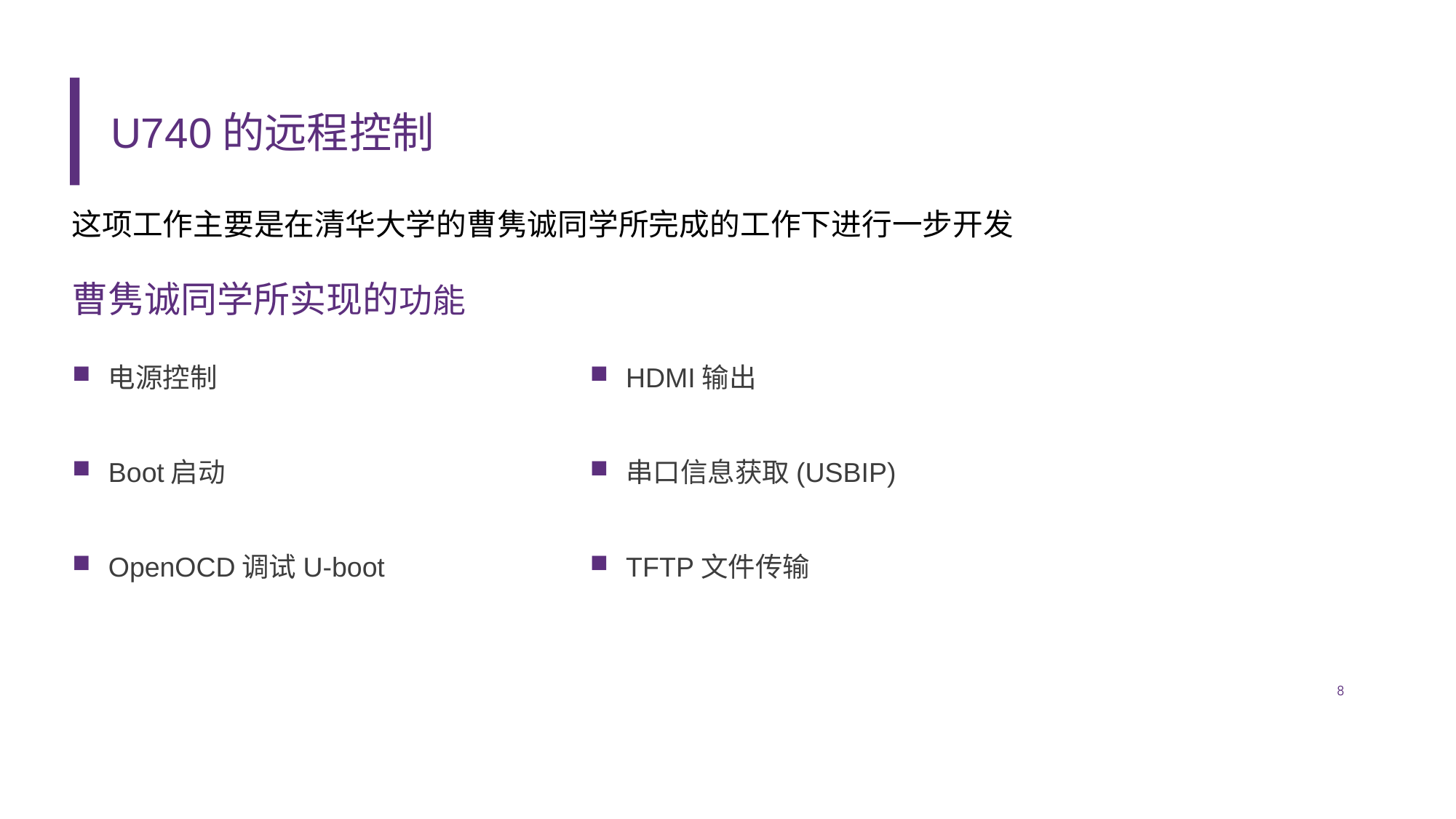

# U740的远程控制
这项工作主要是在清华大学的曹隽诚同学所完成的工作下进行一步开发
曹隽诚同学所实现的功能
HDMI输出

串口信息获取(USBIP)

TFTP文件传输

电源控制

Boot启动

OpenOCD调试U-boot

8